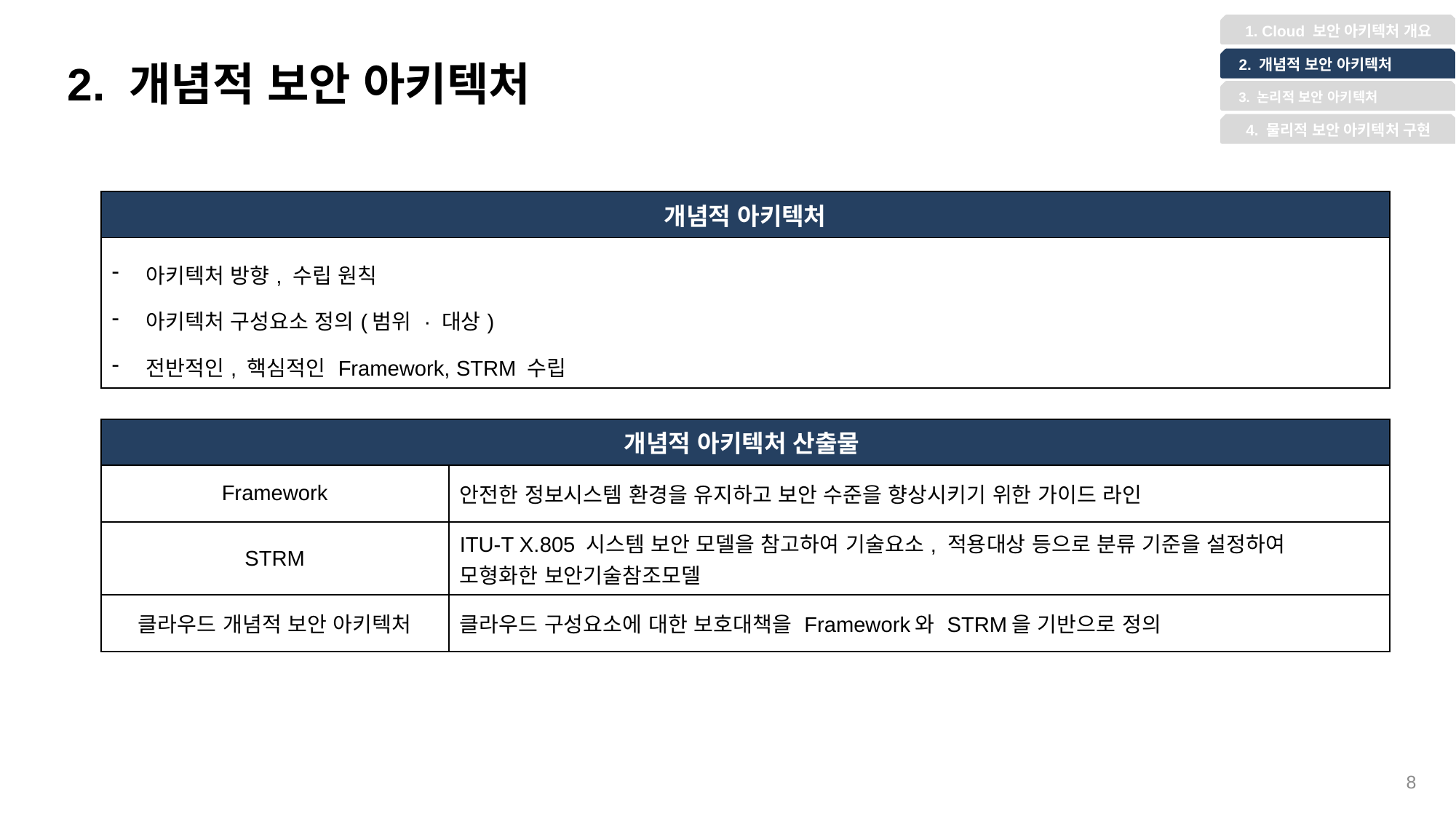

1. Cloud 보안 아키텍처 개요
2. 개념적 보안 아키텍처
 2. 개념적 보안 아키텍처
 3. 논리적 보안 아키텍처
4. 물리적 보안 아키텍처 구현
| 개념적 아키텍처 |
| --- |
| 아키텍처 방향, 수립 원칙 아키텍처 구성요소 정의(범위 · 대상) 전반적인, 핵심적인 Framework, STRM 수립 |
| 개념적 아키텍처 산출물 |  |
| --- | --- |
| Framework | 안전한 정보시스템 환경을 유지하고 보안 수준을 향상시키기 위한 가이드 라인 |
| STRM | ITU-T X.805 시스템 보안 모델을 참고하여 기술요소, 적용대상 등으로 분류 기준을 설정하여 모형화한 보안기술참조모델 |
| 클라우드 개념적 보안 아키텍처 | 클라우드 구성요소에 대한 보호대책을 Framework와 STRM을 기반으로 정의 |
8